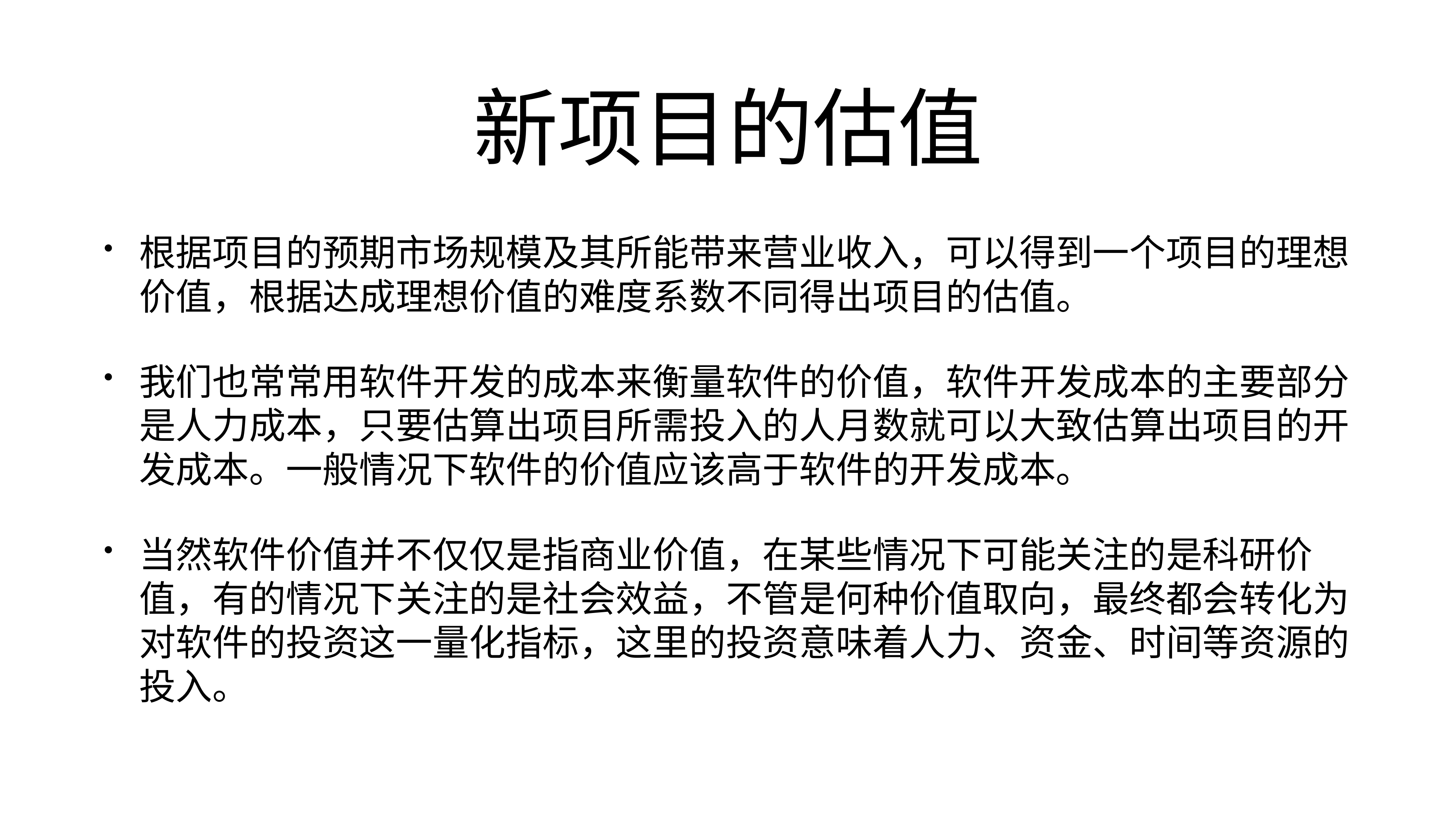

# 新项目的估值
根据项目的预期市场规模及其所能带来营业收入，可以得到一个项目的理想价值，根据达成理想价值的难度系数不同得出项目的估值。
我们也常常用软件开发的成本来衡量软件的价值，软件开发成本的主要部分是人力成本，只要估算出项目所需投入的人月数就可以大致估算出项目的开发成本。一般情况下软件的价值应该高于软件的开发成本。
当然软件价值并不仅仅是指商业价值，在某些情况下可能关注的是科研价值，有的情况下关注的是社会效益，不管是何种价值取向，最终都会转化为对软件的投资这一量化指标，这里的投资意味着人力、资金、时间等资源的投入。